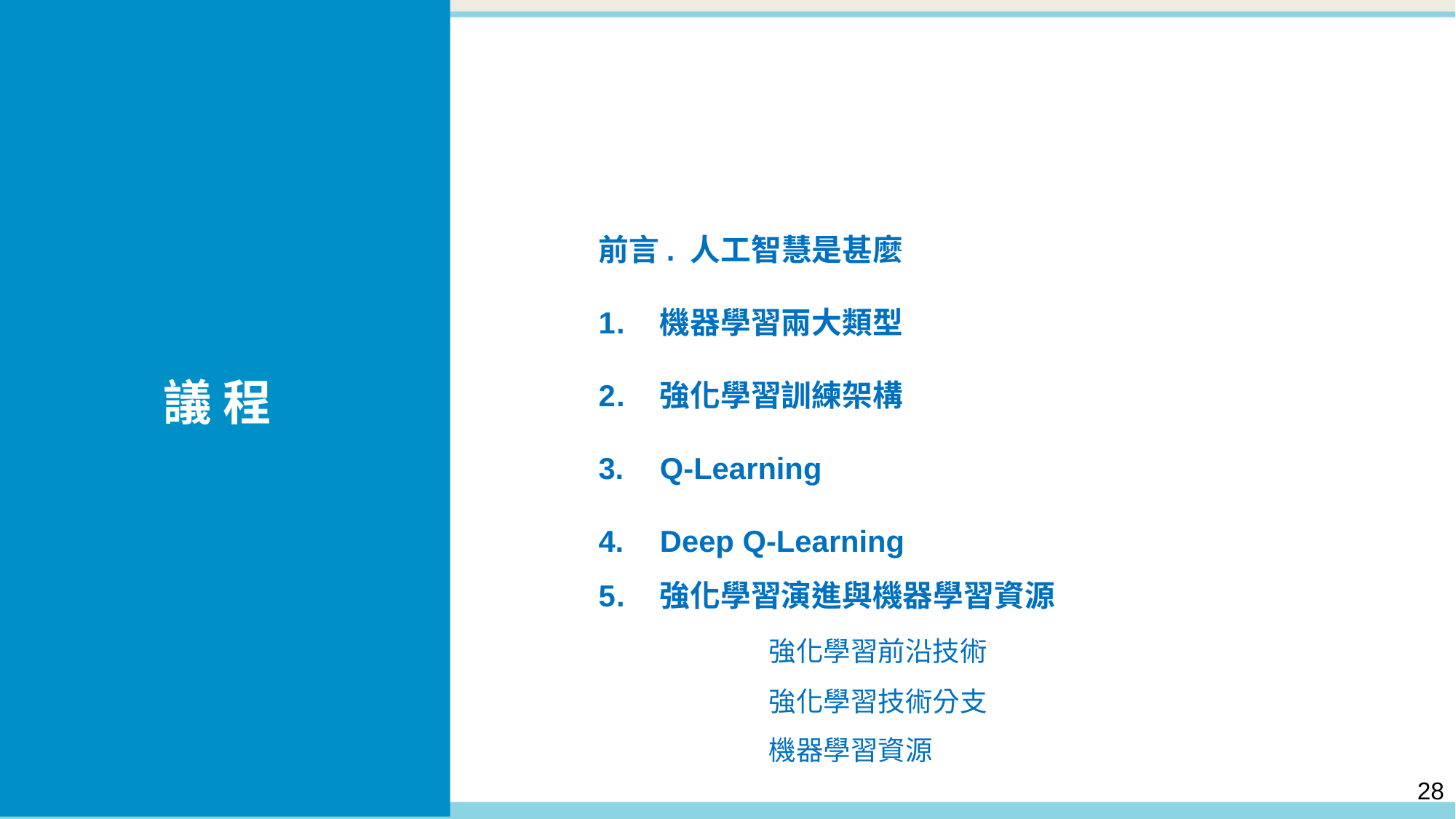

前言. 人工智慧是甚麼
機器學習兩大類型
強化學習訓練架構
Q-Learning
Deep Q-Learning
強化學習演進與機器學習資源
	強化學習前沿技術
	強化學習技術分支
	機器學習資源
議 程
議程